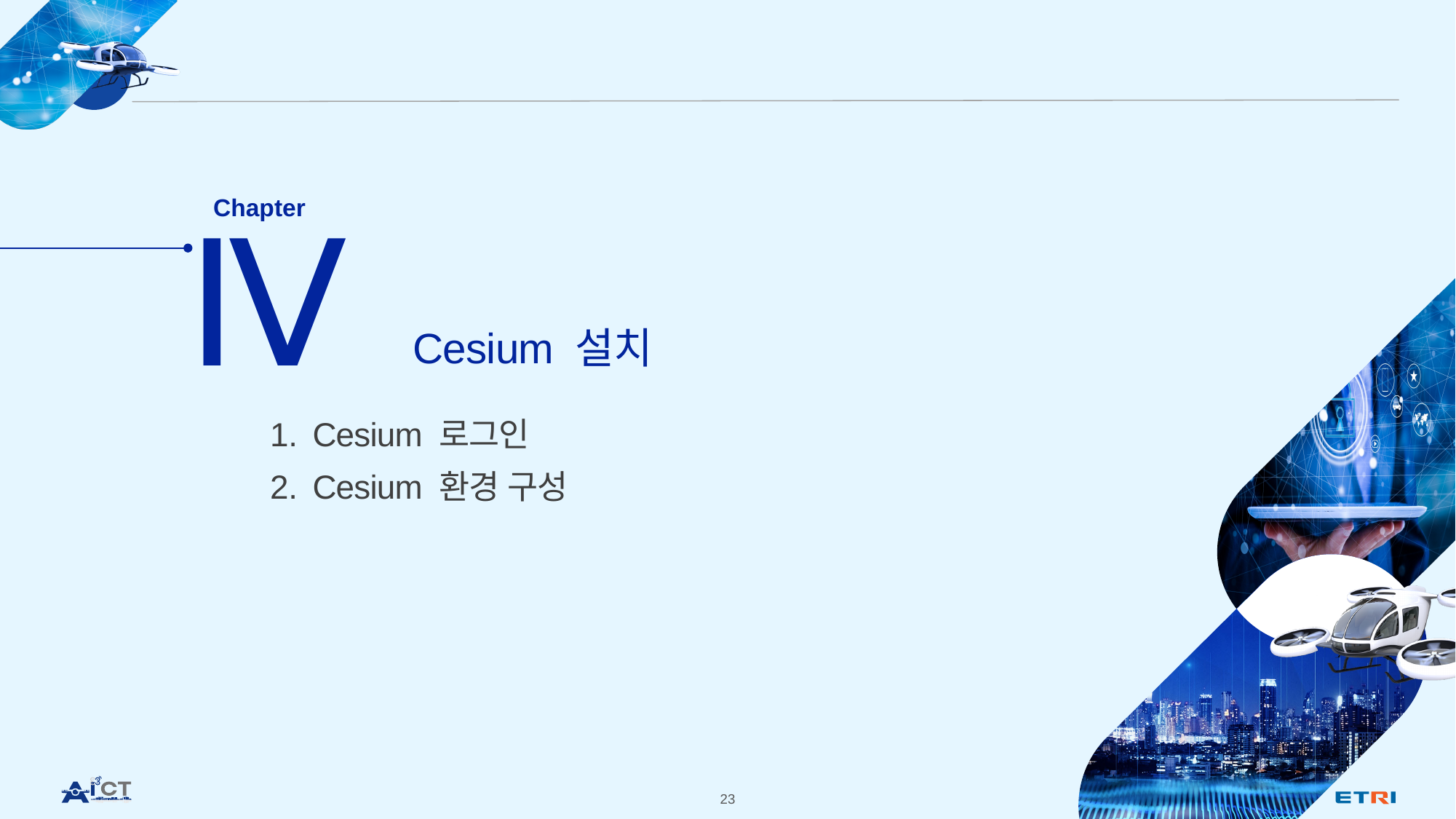

Ⅳ
Chapter
Cesium 설치
Cesium 로그인
Cesium 환경 구성